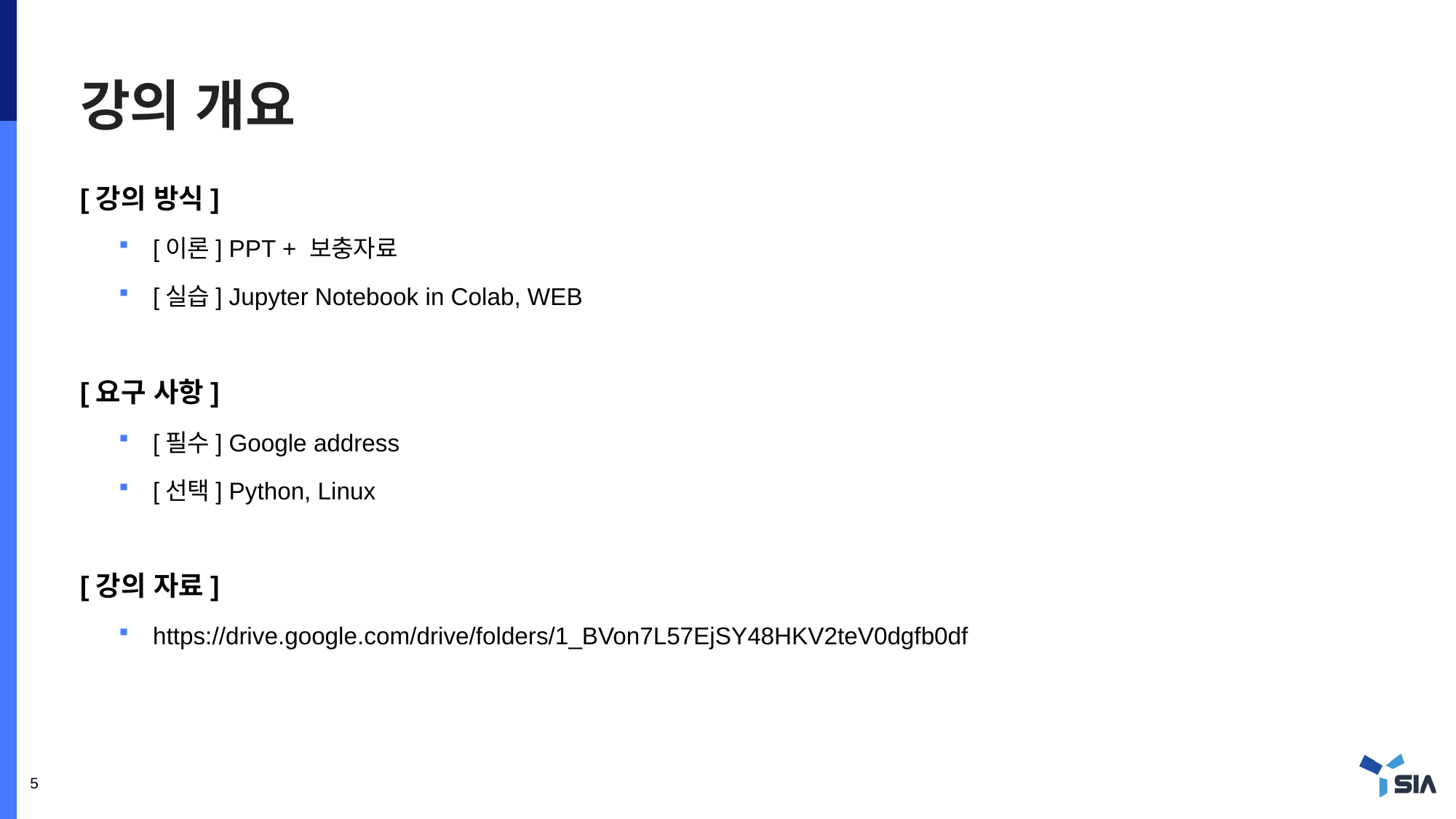

# 강의 개요
[강의 방식]
[이론] PPT + 보충자료
[실습] Jupyter Notebook in Colab, WEB

[요구 사항]
[필수] Google address
[선택] Python, Linux

[강의 자료]
https://drive.google.com/drive/folders/1_BVon7L57EjSY48HKV2teV0dgfb0df
5